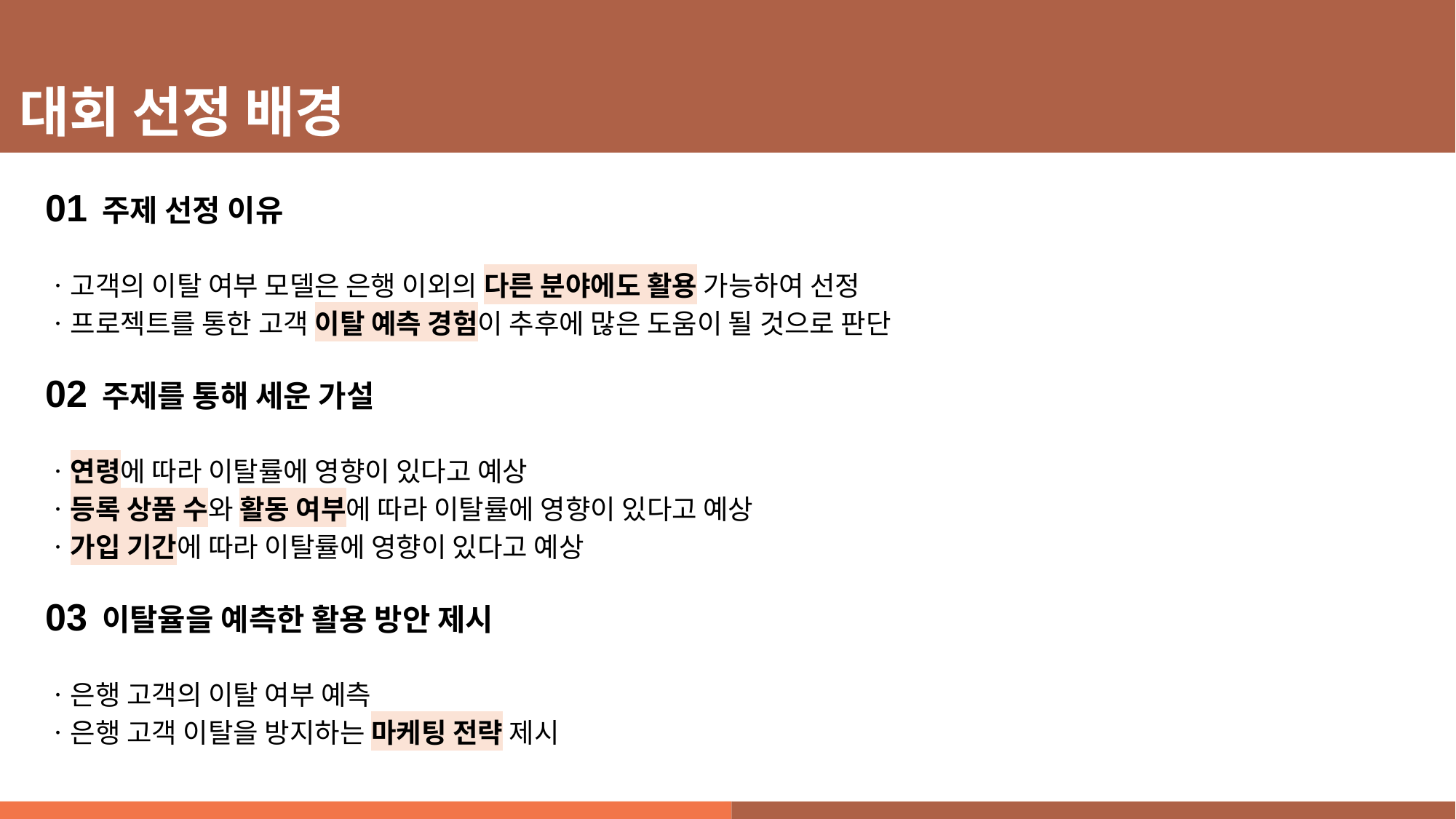

대회 선정 배경
01 주제 선정 이유
ㆍ고객의 이탈 여부 모델은 은행 이외의 다른 분야에도 활용 가능하여 선정
ㆍ프로젝트를 통한 고객 이탈 예측 경험이 추후에 많은 도움이 될 것으로 판단
02 주제를 통해 세운 가설
ㆍ연령에 따라 이탈률에 영향이 있다고 예상
ㆍ등록 상품 수와 활동 여부에 따라 이탈률에 영향이 있다고 예상
ㆍ가입 기간에 따라 이탈률에 영향이 있다고 예상
03 이탈율을 예측한 활용 방안 제시
ㆍ은행 고객의 이탈 여부 예측
ㆍ은행 고객 이탈을 방지하는 마케팅 전략 제시